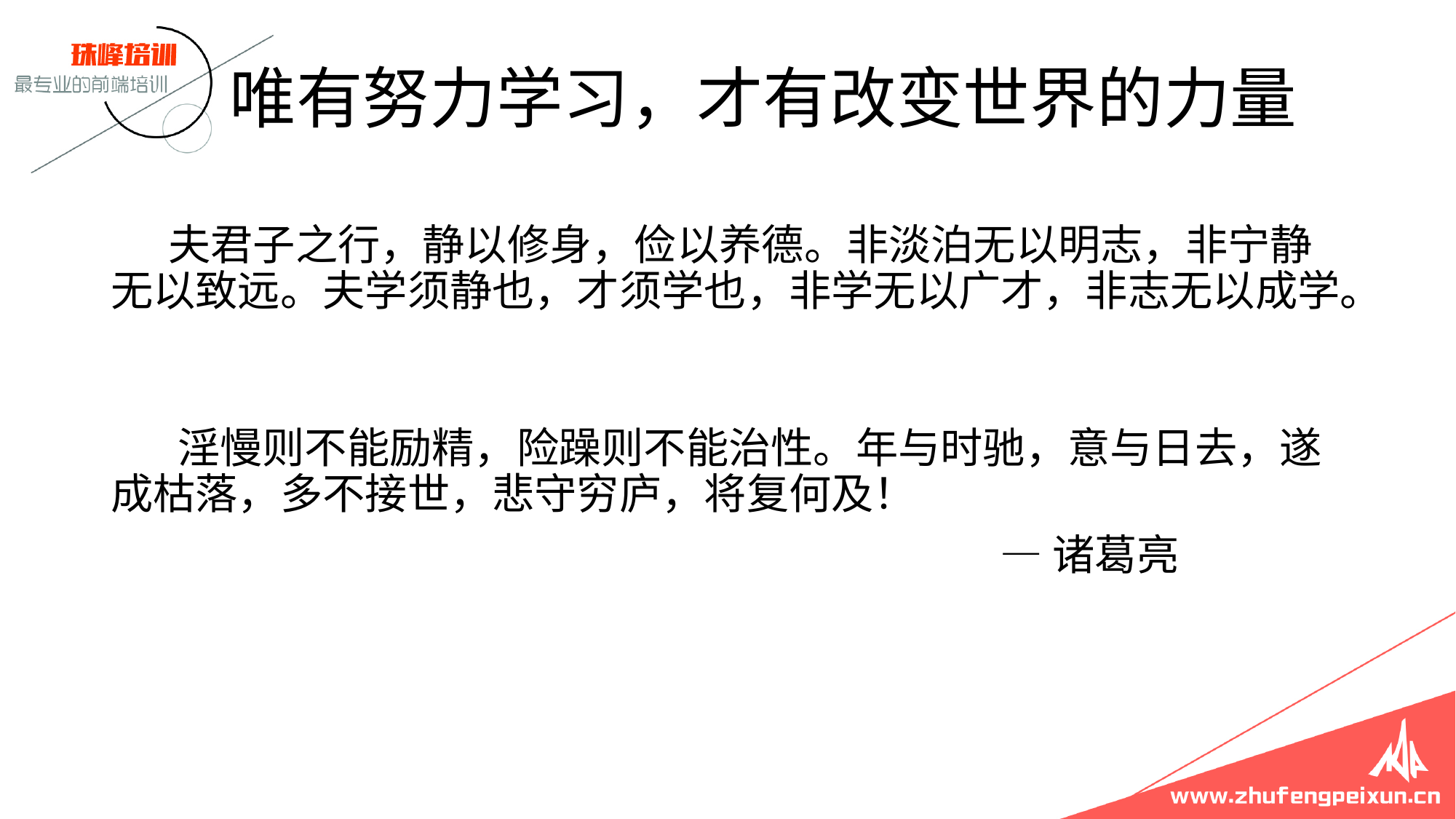

# 唯有努力学习，才有改变世界的力量
     夫君子之行，静以修身，俭以养德。非淡泊无以明志，非宁静无以致远。夫学须静也，才须学也，非学无以广才，非志无以成学。
      淫慢则不能励精，险躁则不能治性。年与时驰，意与日去，遂成枯落，多不接世，悲守穷庐，将复何及！
                                                                                              —诸葛亮